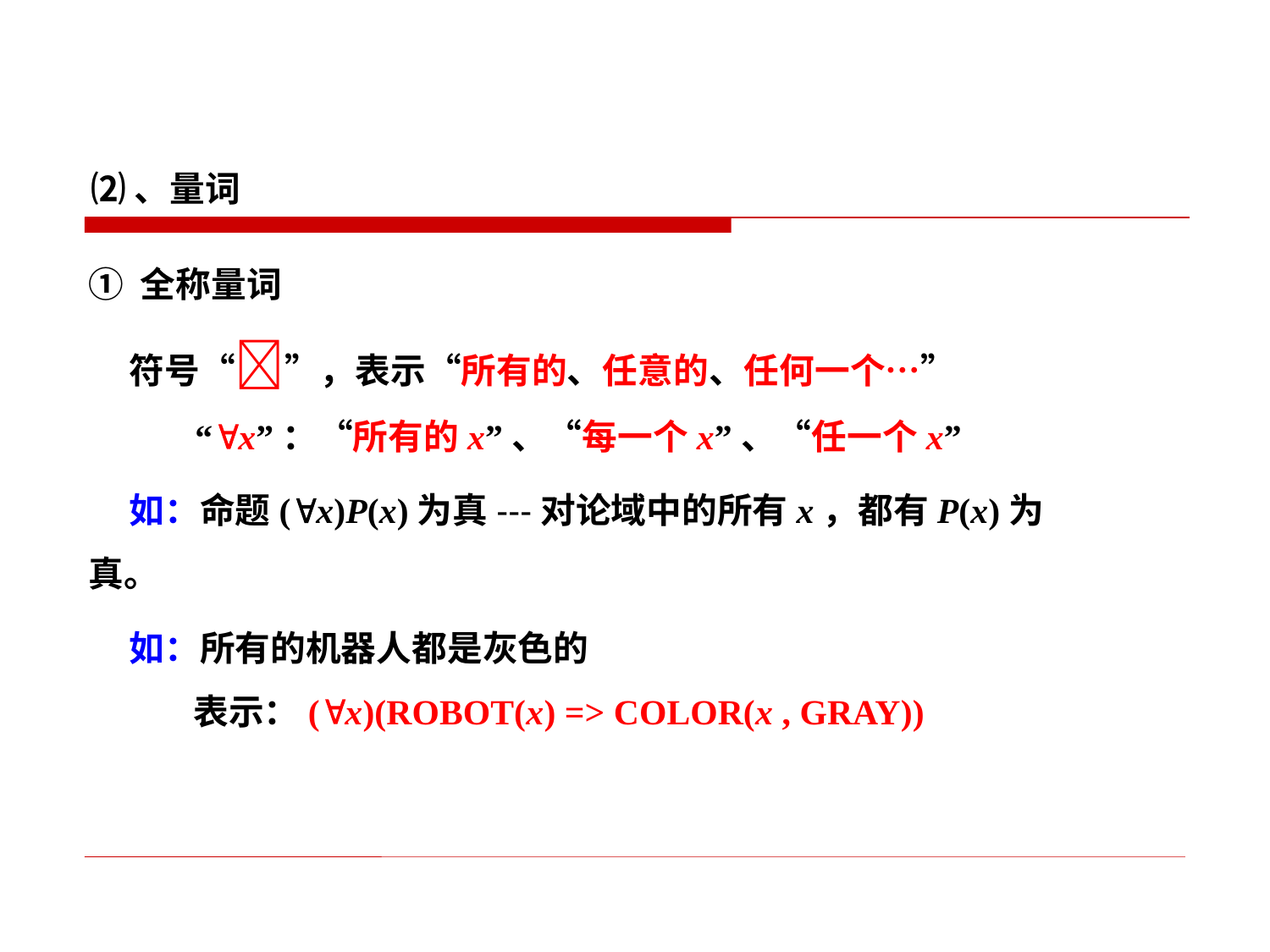

⑵、量词
① 全称量词
    符号“∀”，表示“所有的、任意的、任何一个…”
            “∀x”：“所有的x”、“每一个x”、“任一个x”
    如：命题(∀x)P(x)为真---对论域中的所有x，都有P(x)为真。
    如：所有的机器人都是灰色的
            表示：(∀x)(ROBOT(x) => COLOR(x , GRAY))